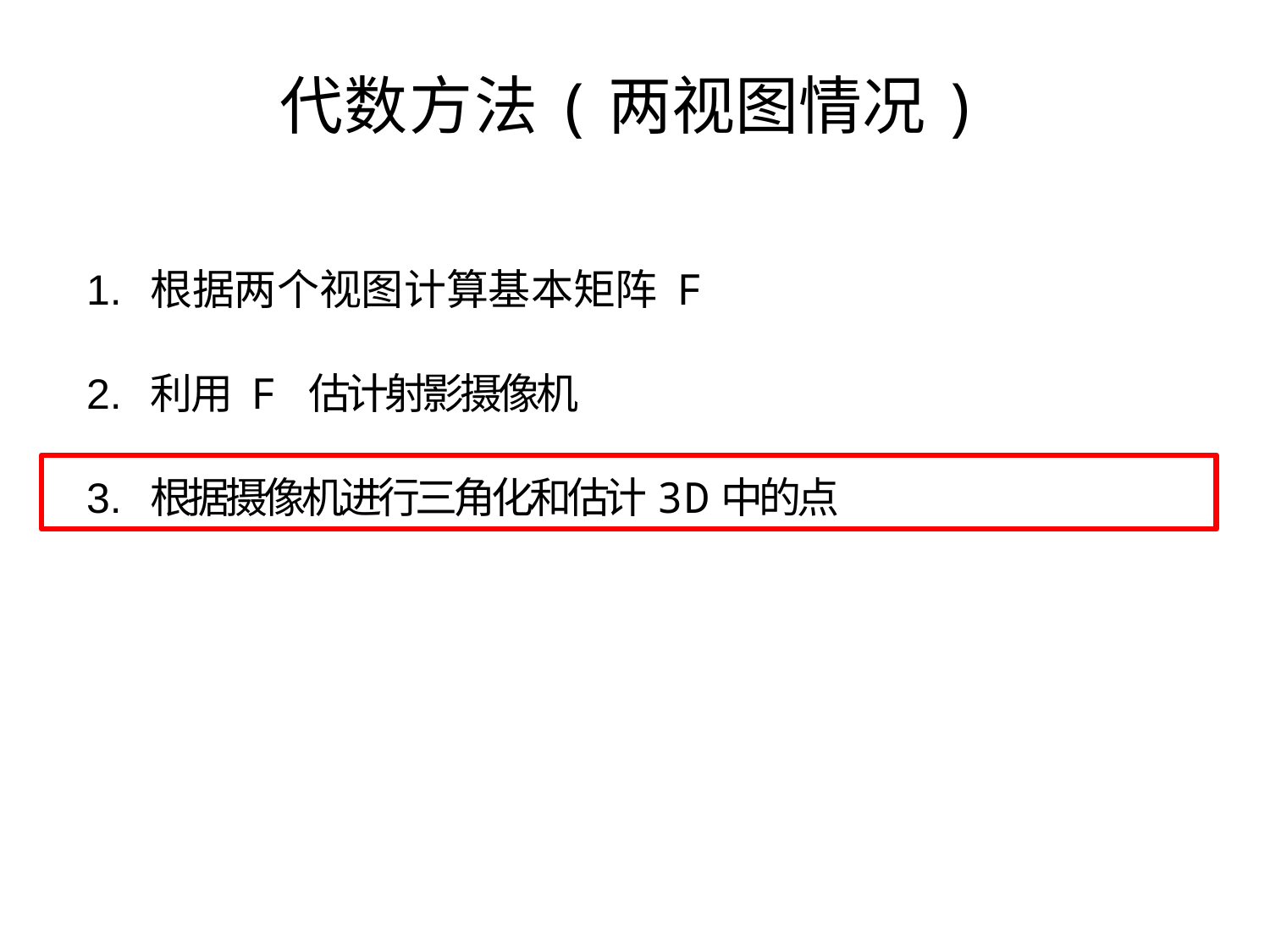

# 代数方法(两视图情况)
根据两个视图计算基本矩阵 F

利用 F 估计射影摄像机

根据摄像机进行三角化和估计3D中的点